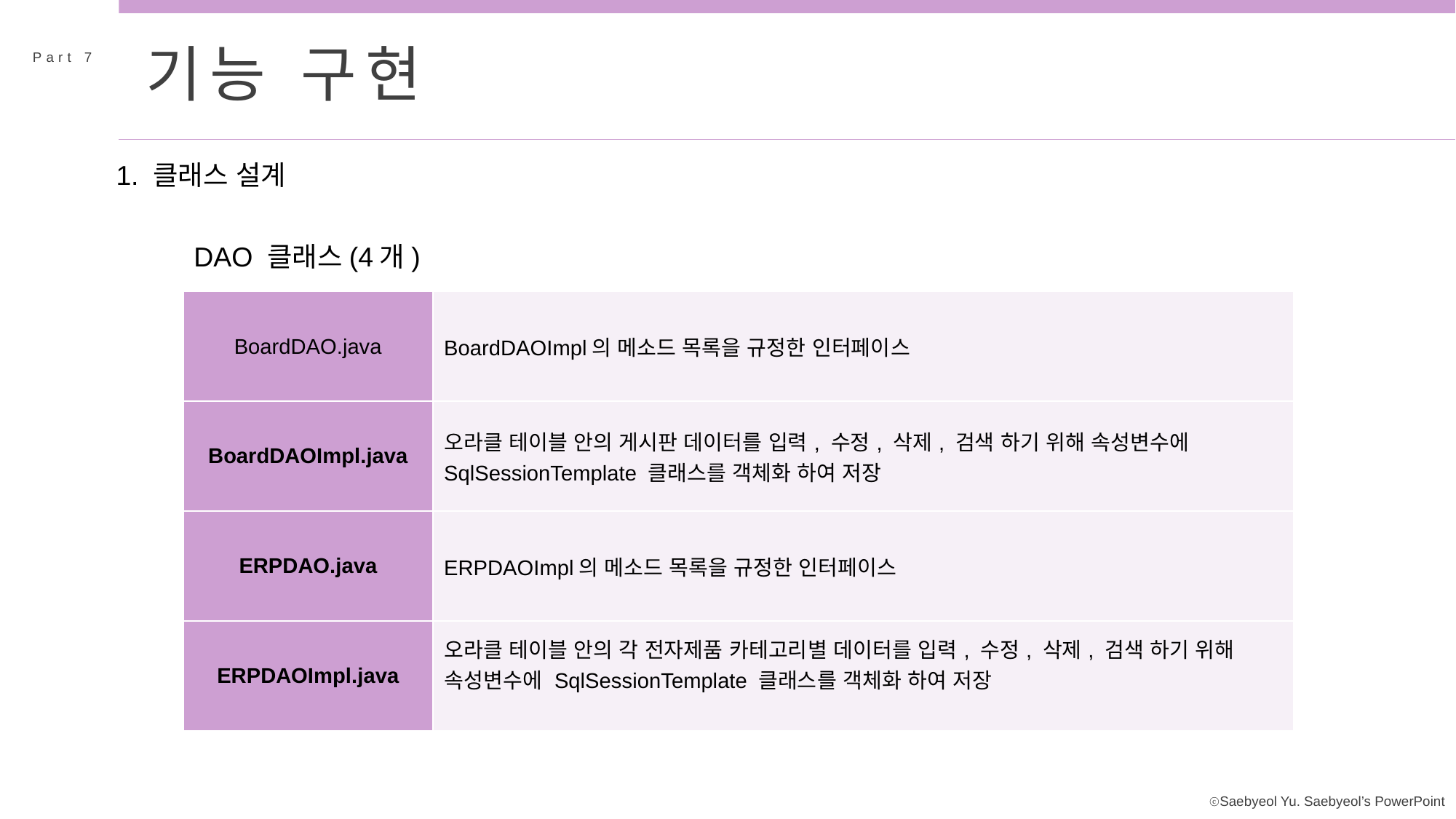

기능 구현
Part 7
1. 클래스 설계
DAO 클래스(4개)
| BoardDAO.java | BoardDAOImpl의 메소드 목록을 규정한 인터페이스 |
| --- | --- |
| BoardDAOImpl.java | 오라클 테이블 안의 게시판 데이터를 입력, 수정, 삭제, 검색 하기 위해 속성변수에 SqlSessionTemplate 클래스를 객체화 하여 저장 |
| ERPDAO.java | ERPDAOImpl의 메소드 목록을 규정한 인터페이스 |
| ERPDAOImpl.java | 오라클 테이블 안의 각 전자제품 카테고리별 데이터를 입력, 수정, 삭제, 검색 하기 위해 속성변수에 SqlSessionTemplate 클래스를 객체화 하여 저장 |